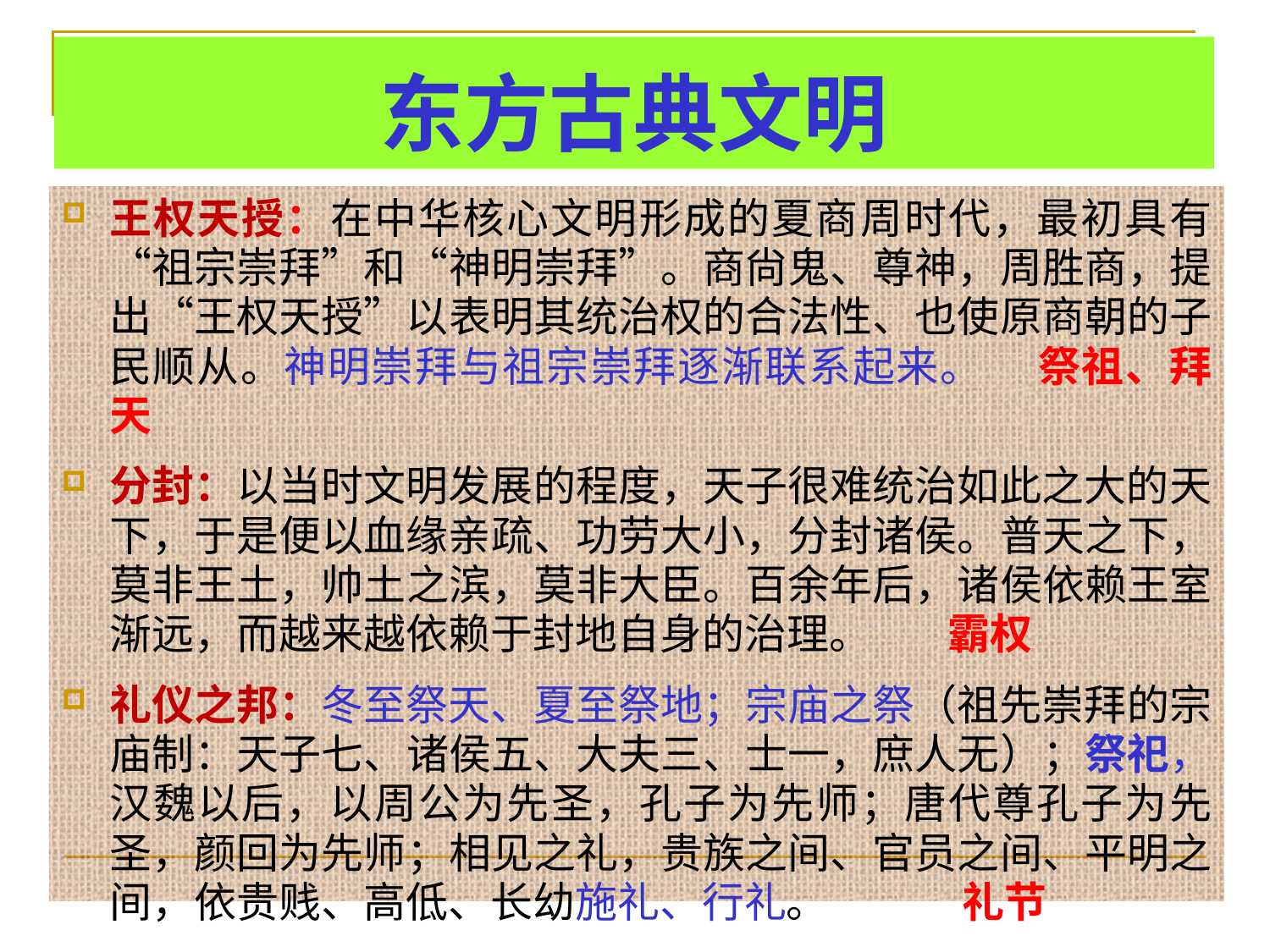

# 东方古典文明
王权天授：在中华核心文明形成的夏商周时代，最初具有“祖宗崇拜”和“神明崇拜”。商尙鬼、尊神，周胜商，提出“王权天授”以表明其统治权的合法性、也使原商朝的子民顺从。神明崇拜与祖宗崇拜逐渐联系起来。     祭祖、拜天
分封：以当时文明发展的程度，天子很难统治如此之大的天下，于是便以血缘亲疏、功劳大小，分封诸侯。普天之下，莫非王土，帅土之滨，莫非大臣。百余年后，诸侯依赖王室渐远，而越来越依赖于封地自身的治理。        霸权
礼仪之邦：冬至祭天、夏至祭地；宗庙之祭（祖先崇拜的宗庙制：天子七、诸侯五、大夫三、士一，庶人无）；祭祀，汉魏以后，以周公为先圣，孔子为先师；唐代尊孔子为先圣，颜回为先师；相见之礼，贵族之间、官员之间、平明之间，依贵贱、高低、长幼施礼、行礼。              礼节